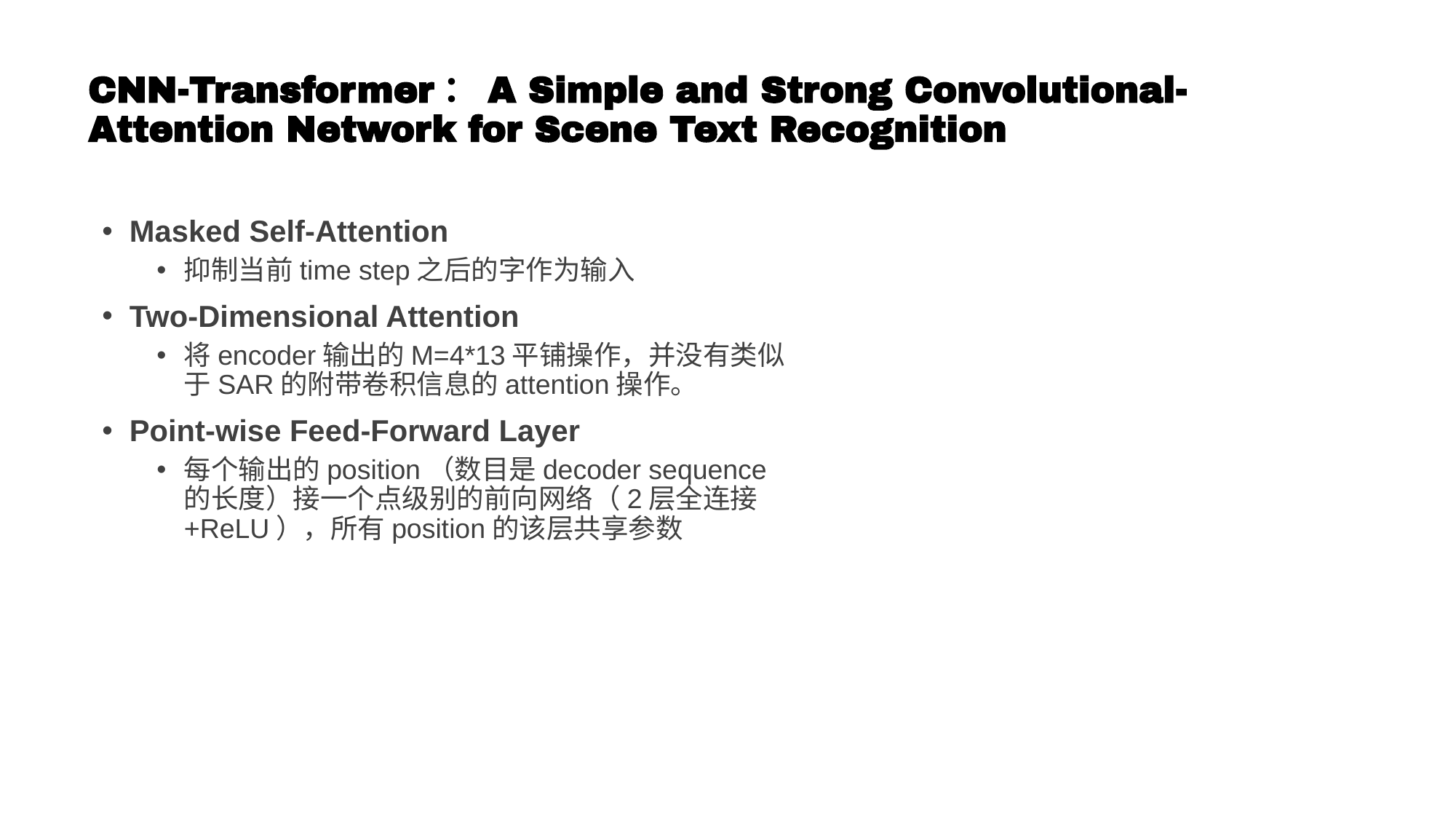

# CNN-Transformer：A Simple and Strong Convolutional-Attention Network for Scene Text Recognition
Masked Self-Attention
抑制当前time step之后的字作为输入
Two-Dimensional Attention
将encoder输出的M=4*13平铺操作，并没有类似于SAR的附带卷积信息的attention操作。
Point-wise Feed-Forward Layer
每个输出的position（数目是decoder sequence的长度）接一个点级别的前向网络（2层全连接+ReLU），所有position的该层共享参数